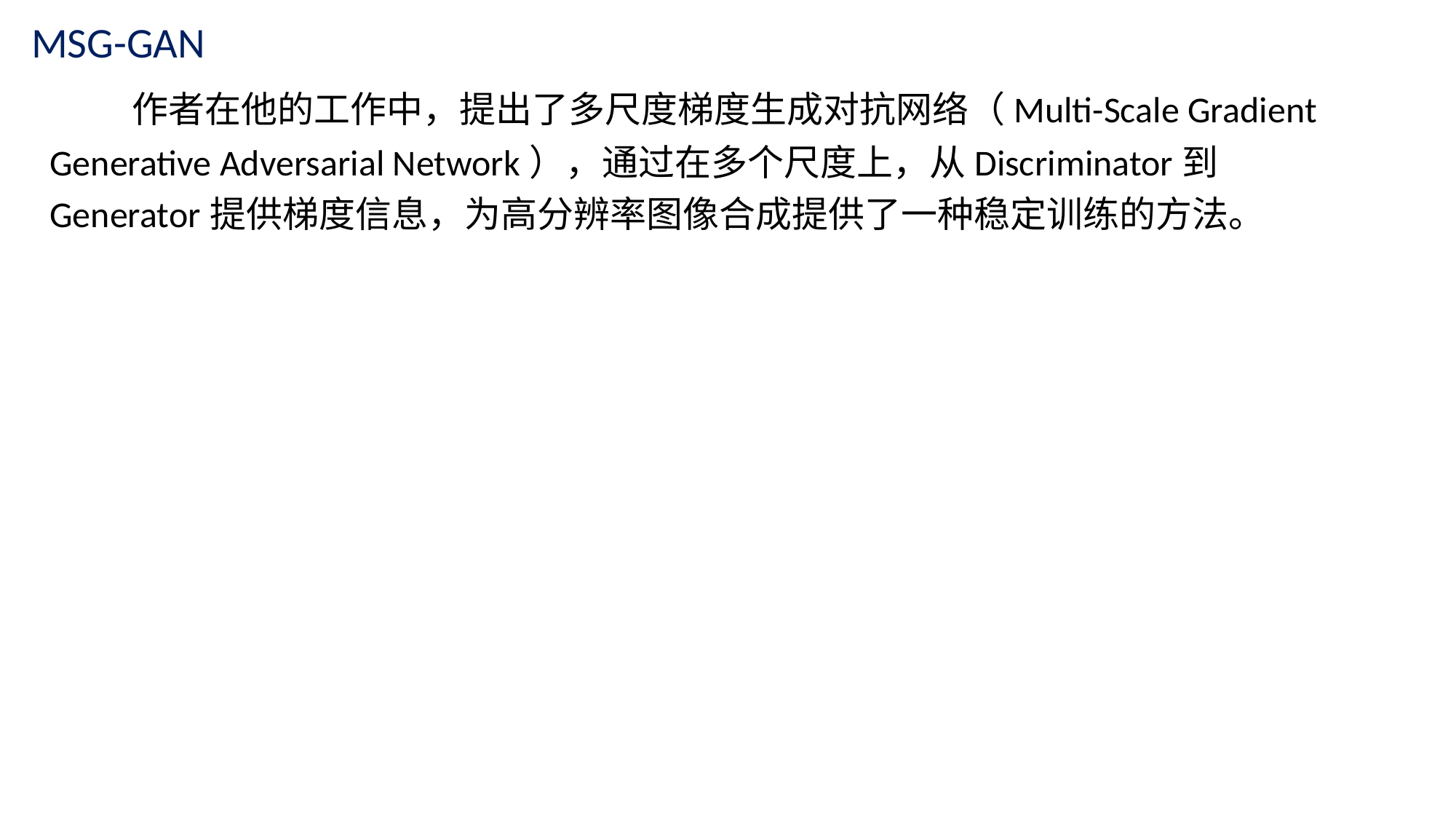

MSG-GAN
         作者在他的工作中，提出了多尺度梯度生成对抗网络（Multi-Scale Gradient Generative Adversarial Network），通过在多个尺度上，从Discriminator到Generator提供梯度信息，为高分辨率图像合成提供了一种稳定训练的方法。